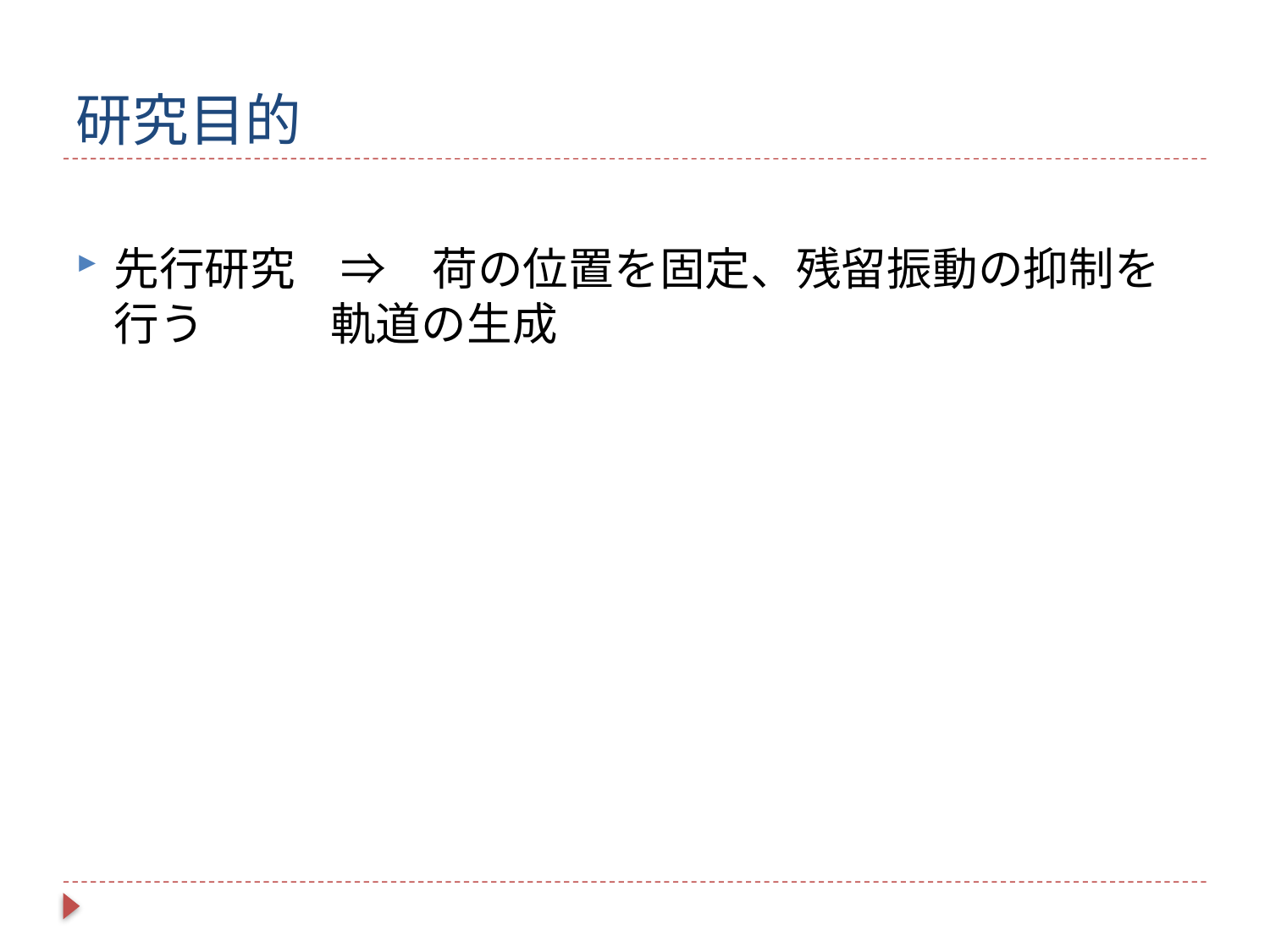

# 研究目的

先行研究　⇒　荷の位置を固定、残留振動の抑制を行う		　　軌道の生成

同一の軌道で，荷の位置が変動しても旋回終了後の残留振動が抑制できる軌道の生成

シミュレーションと動作実験により、提案手法の有効性を検証